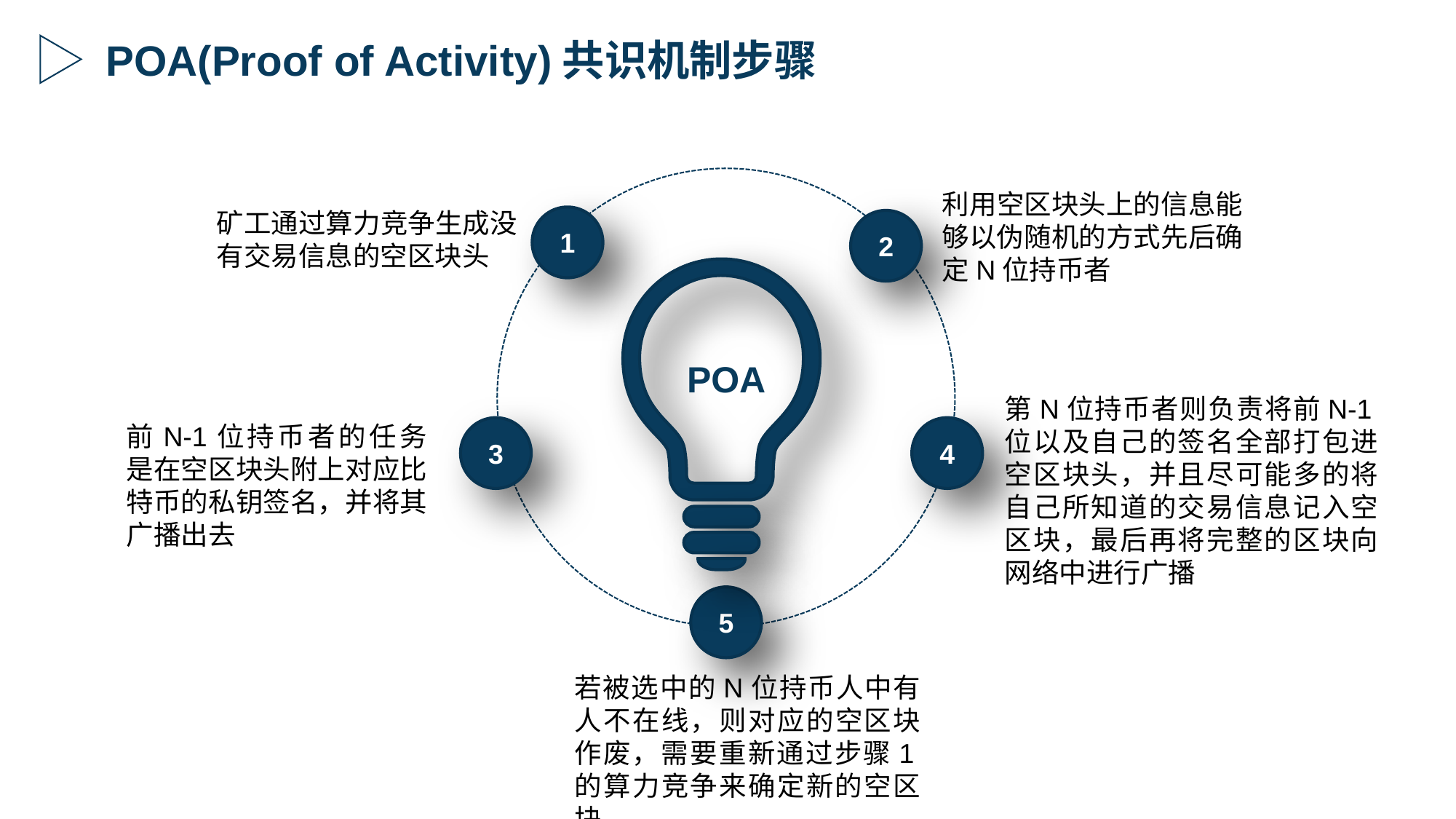

POA(Proof of Activity)共识机制步骤

利用空区块头上的信息能够以伪随机的方式先后确定N位持币者
矿工通过算力竞争生成没有交易信息的空区块头
1
2

POA
第N位持币者则负责将前N-1位以及自己的签名全部打包进空区块头，并且尽可能多的将自己所知道的交易信息记入空区块，最后再将完整的区块向网络中进行广播
前N-1位持币者的任务是在空区块头附上对应比特币的私钥签名，并将其广播出去
3
4
5
若被选中的N位持币人中有人不在线，则对应的空区块作废，需要重新通过步骤1的算力竞争来确定新的空区块